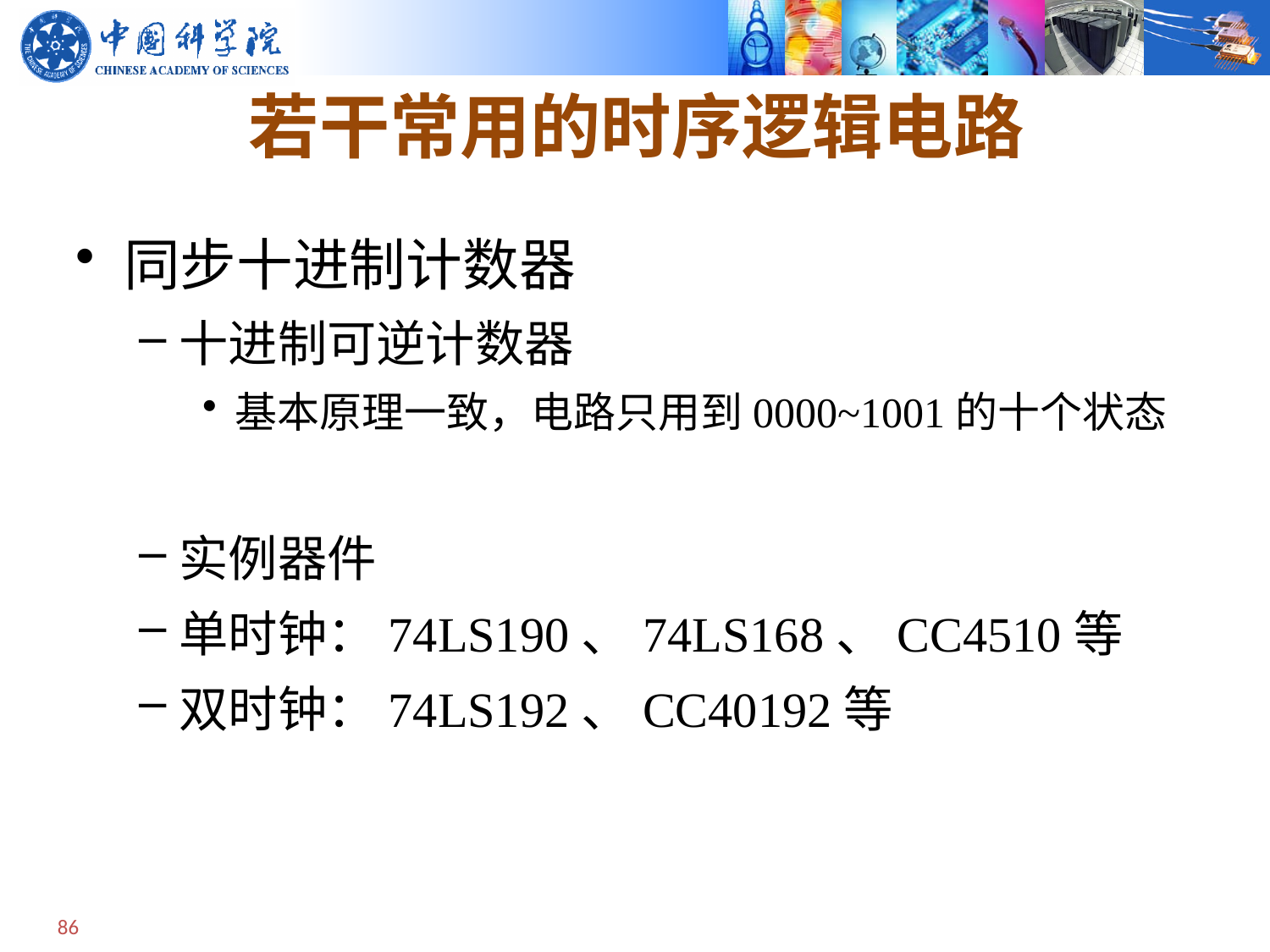

# 若干常用的时序逻辑电路
同步十进制计数器
十进制可逆计数器
基本原理一致，电路只用到0000~1001的十个状态

实例器件
单时钟：74LS190、74LS168、CC4510等
双时钟：74LS192、CC40192等